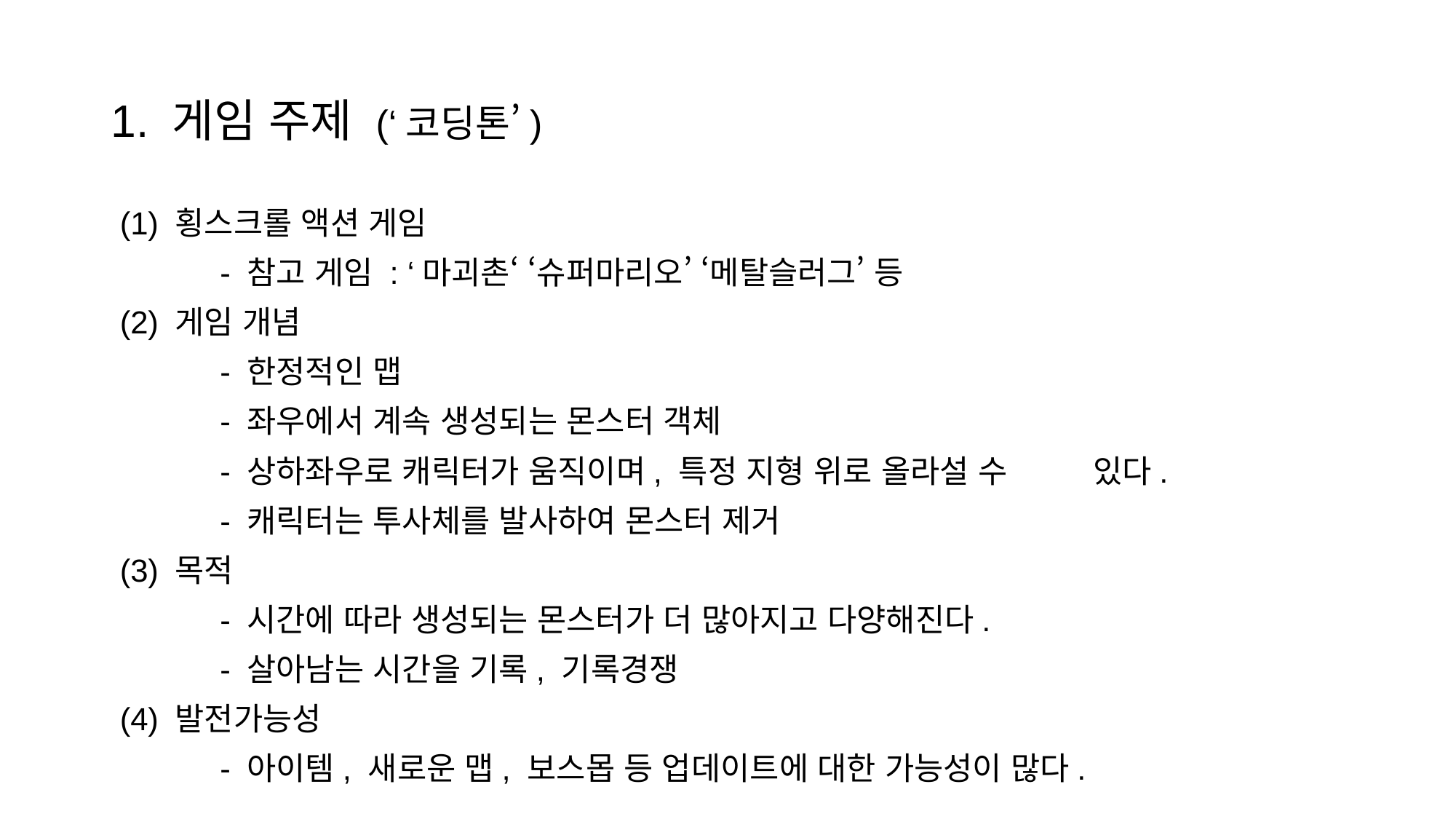

# 1. 게임 주제 (‘코딩톤’)
 (1) 횡스크롤 액션 게임
	- 참고 게임 : ‘마괴촌‘ ‘슈퍼마리오’ ‘메탈슬러그’ 등
 (2) 게임 개념
	- 한정적인 맵
	- 좌우에서 계속 생성되는 몬스터 객체
	- 상하좌우로 캐릭터가 움직이며, 특정 지형 위로 올라설 수 	있다.
	- 캐릭터는 투사체를 발사하여 몬스터 제거
 (3) 목적
	- 시간에 따라 생성되는 몬스터가 더 많아지고 다양해진다.
	- 살아남는 시간을 기록, 기록경쟁
 (4) 발전가능성
	- 아이템, 새로운 맵, 보스몹 등 업데이트에 대한 가능성이 많다.